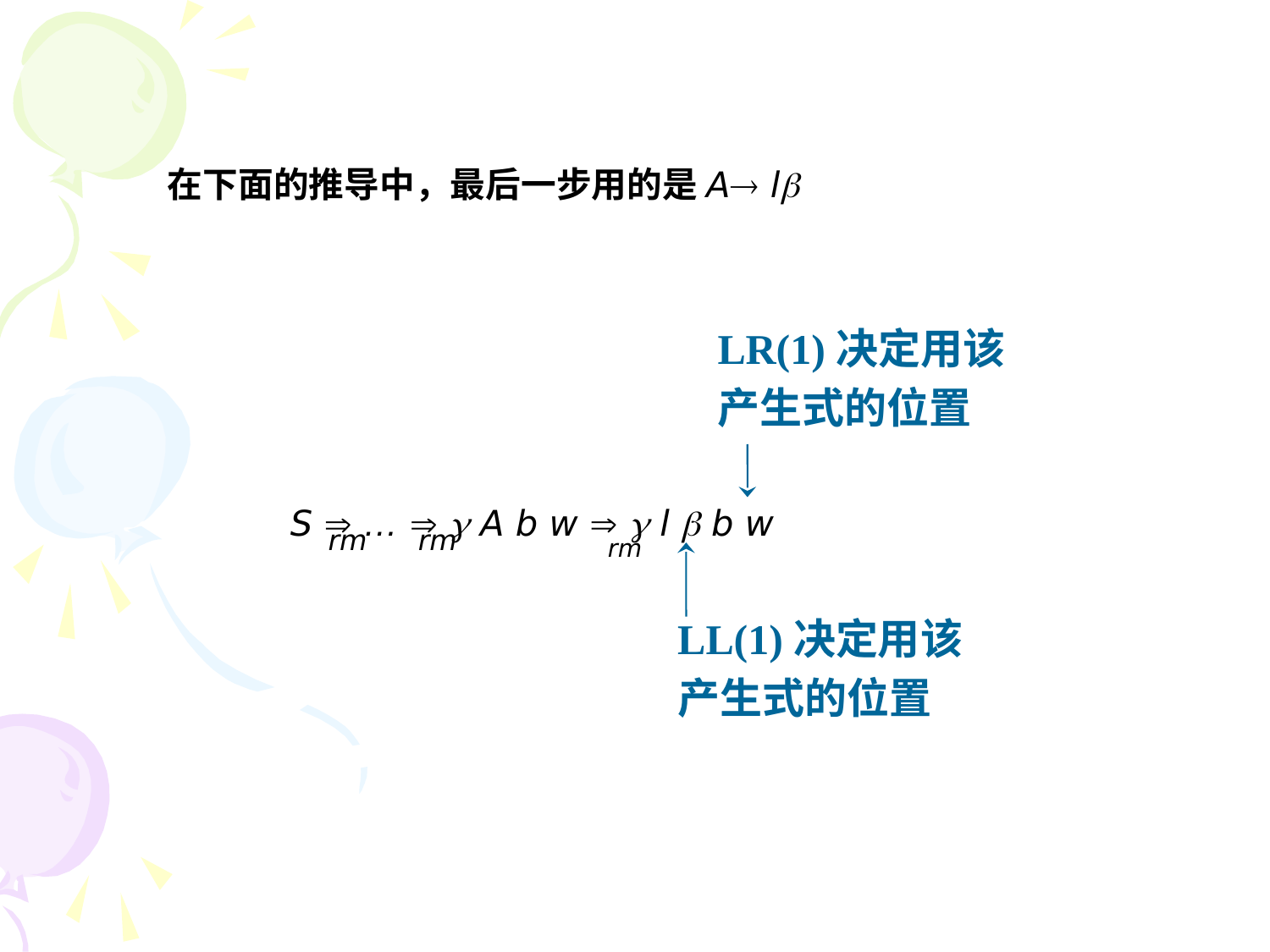

在下面的推导中，最后一步用的是A→ lβ

          S ⇒ … ⇒ γ A b w ⇒ γ l β b w
LR(1)决定用该
产生式的位置

rm
rm
rm

LL(1)决定用该
产生式的位置
187